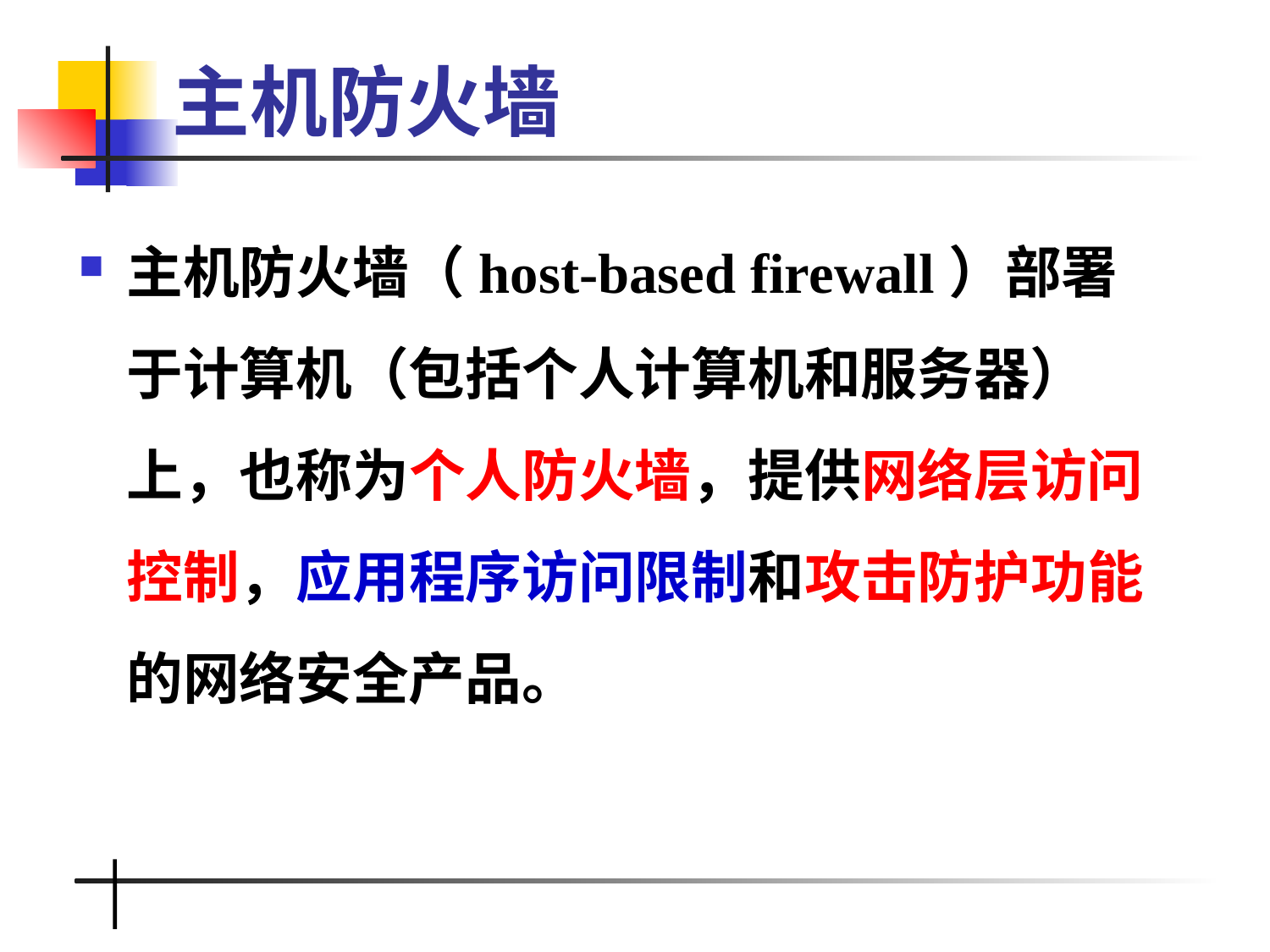

# 主机防火墙
主机防火墙（host-based firewall）部署于计算机（包括个人计算机和服务器）上，也称为个人防火墙，提供网络层访问控制，应用程序访问限制和攻击防护功能的网络安全产品。